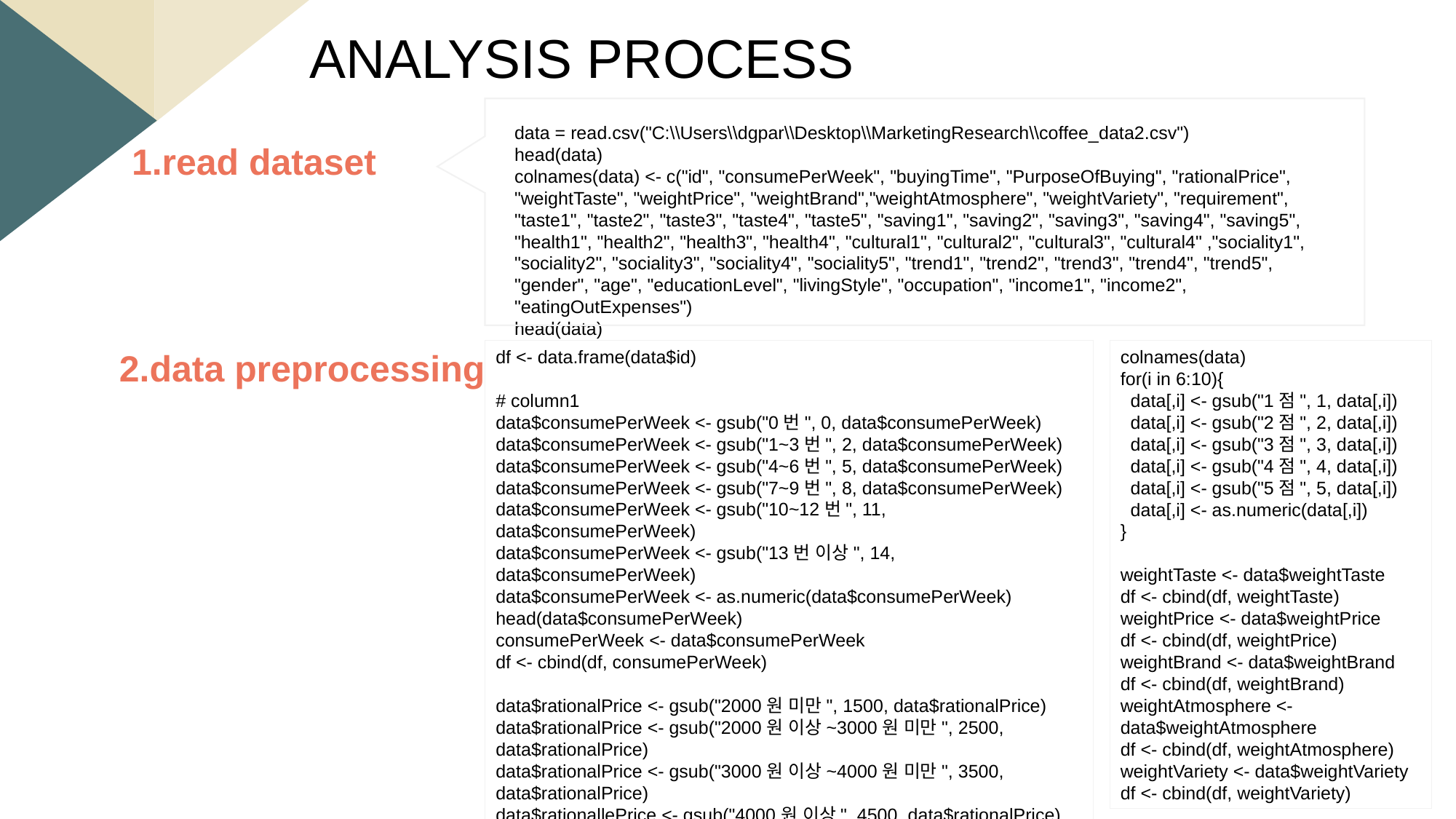

ANALYSIS PROCESS

data = read.csv("C:\\Users\\dgpar\\Desktop\\MarketingResearch\\coffee_data2.csv")
head(data)
colnames(data) <- c("id", "consumePerWeek", "buyingTime", "PurposeOfBuying", "rationalPrice", "weightTaste", "weightPrice", "weightBrand","weightAtmosphere", "weightVariety", "requirement", "taste1", "taste2", "taste3", "taste4", "taste5", "saving1", "saving2", "saving3", "saving4", "saving5", "health1", "health2", "health3", "health4", "cultural1", "cultural2", "cultural3", "cultural4" ,"sociality1", "sociality2", "sociality3", "sociality4", "sociality5", "trend1", "trend2", "trend3", "trend4", "trend5", "gender", "age", "educationLevel", "livingStyle", "occupation", "income1", "income2", "eatingOutExpenses")
head(data)
 1.read dataset
 2.data preprocessing
df <- data.frame(data$id)

# column1
data$consumePerWeek <- gsub("0번", 0, data$consumePerWeek)
data$consumePerWeek <- gsub("1~3번", 2, data$consumePerWeek)
data$consumePerWeek <- gsub("4~6번", 5, data$consumePerWeek)
data$consumePerWeek <- gsub("7~9번", 8, data$consumePerWeek)
data$consumePerWeek <- gsub("10~12번", 11, data$consumePerWeek)
data$consumePerWeek <- gsub("13번 이상", 14, data$consumePerWeek)
data$consumePerWeek <- as.numeric(data$consumePerWeek)
head(data$consumePerWeek)
consumePerWeek <- data$consumePerWeek
df <- cbind(df, consumePerWeek)

data$rationalPrice <- gsub("2000원 미만", 1500, data$rationalPrice)
data$rationalPrice <- gsub("2000원 이상~3000원 미만", 2500, data$rationalPrice)
data$rationalPrice <- gsub("3000원 이상~4000원 미만", 3500, data$rationalPrice)
data$rationallePrice <- gsub("4000원 이상", 4500, data$rationalPrice)
data$rationalPrice <- as.numeric(data$rationalPrice)
rationalPrice <- data$rationalPrice
df <- cbind(df, rationalPrice)

colnames(data)
for(i in 6:10){
  data[,i] <- gsub("1점", 1, data[,i])
  data[,i] <- gsub("2점", 2, data[,i])
  data[,i] <- gsub("3점", 3, data[,i])
  data[,i] <- gsub("4점", 4, data[,i])
  data[,i] <- gsub("5점", 5, data[,i])
  data[,i] <- as.numeric(data[,i])
}

weightTaste <- data$weightTaste
df <- cbind(df, weightTaste)
weightPrice <- data$weightPrice
df <- cbind(df, weightPrice)
weightBrand <- data$weightBrand
df <- cbind(df, weightBrand)
weightAtmosphere <- data$weightAtmosphere
df <- cbind(df, weightAtmosphere)
weightVariety <- data$weightVariety
df <- cbind(df, weightVariety)